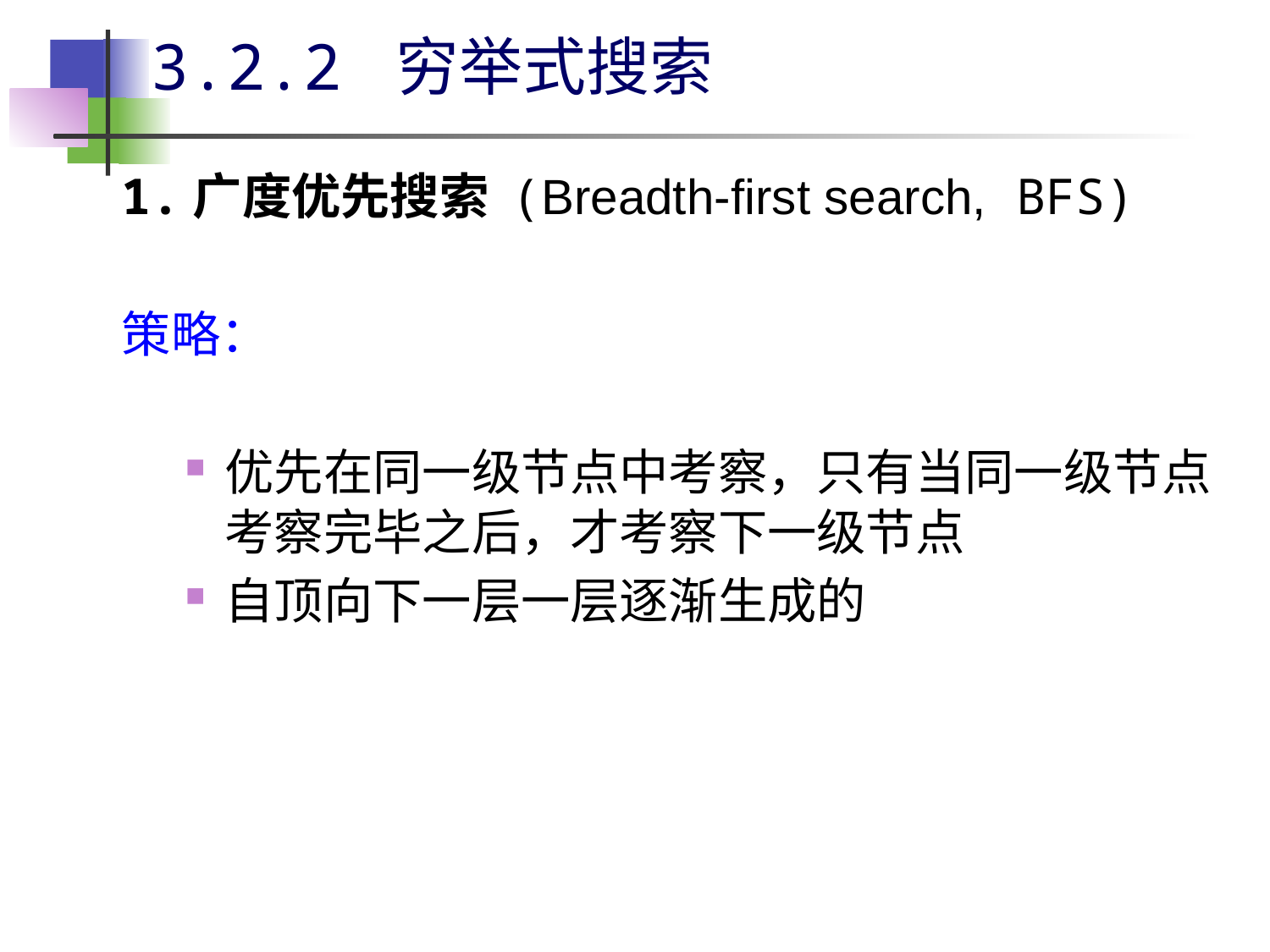

# 3.2.2 穷举式搜索
1.广度优先搜索 (Breadth-first search, BFS)

策略：

优先在同一级节点中考察，只有当同一级节点考察完毕之后，才考察下一级节点
自顶向下一层一层逐渐生成的